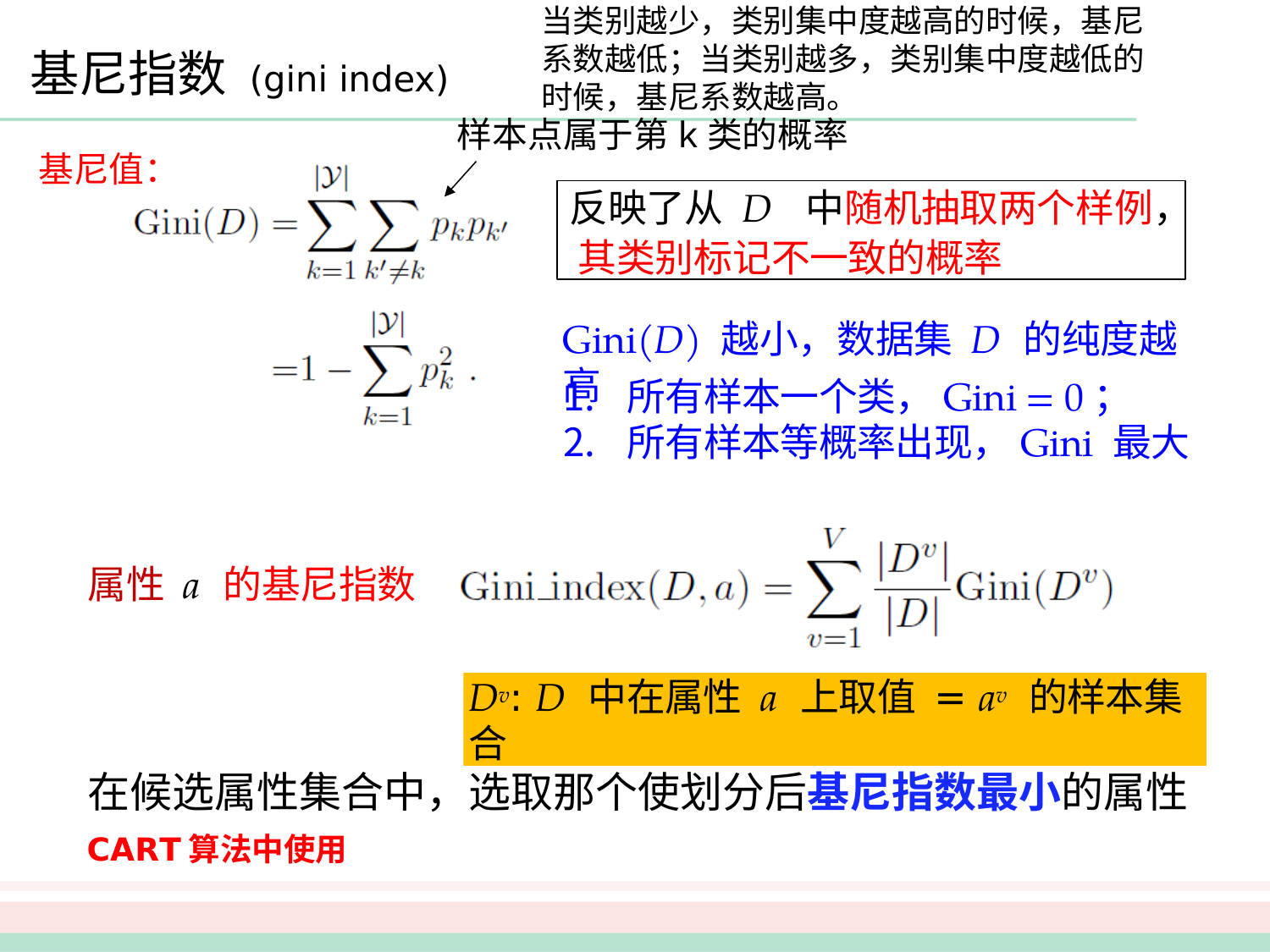

当类别越少，类别集中度越高的时候，基尼系数越低；当类别越多，类别集中度越低的时候，基尼系数越高。
# 基尼指数 (gini index)
样本点属于第k类的概率
基尼值：

反映了从 D	中随机抽取两个样例， 其类别标记不一致的概率
Gini(D) 越小，数据集 D 的纯度越高
所有样本一个类，Gini = 0；
所有样本等概率出现，Gini 最大

属性 a 的基尼指数

在候选属性集合中，选取那个使划分后基尼指数最小的属性
Dv: D 中在属性 a 上取值 = av  的样本集合
CART算法中使用